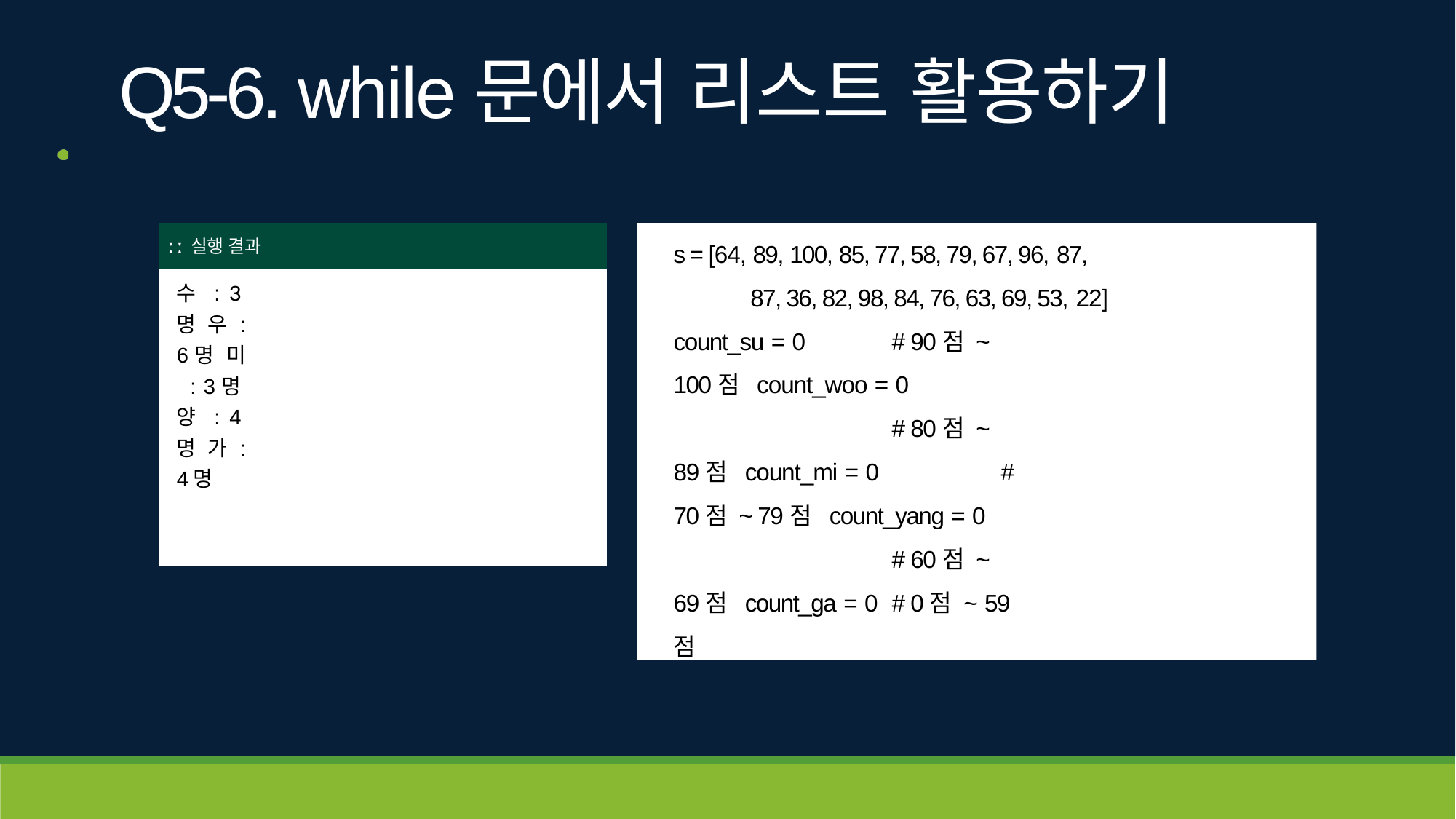

# Q5-6. while문에서 리스트 활용하기

| ː ː 실행 결과 |
| --- |
| 수 : 3명 우 : 6명 미 : 3명 양 : 4명 가 : 4명 |
s = [64, 89, 100, 85, 77, 58, 79, 67, 96, 87,
87, 36, 82, 98, 84, 76, 63, 69, 53, 22]
count_su = 0	# 90점 ~ 100점  count_woo = 0			# 80점 ~ 89점  count_mi = 0		# 70점 ~ 79점  count_yang = 0			# 60점 ~ 69점  count_ga = 0	# 0점 ~ 59점